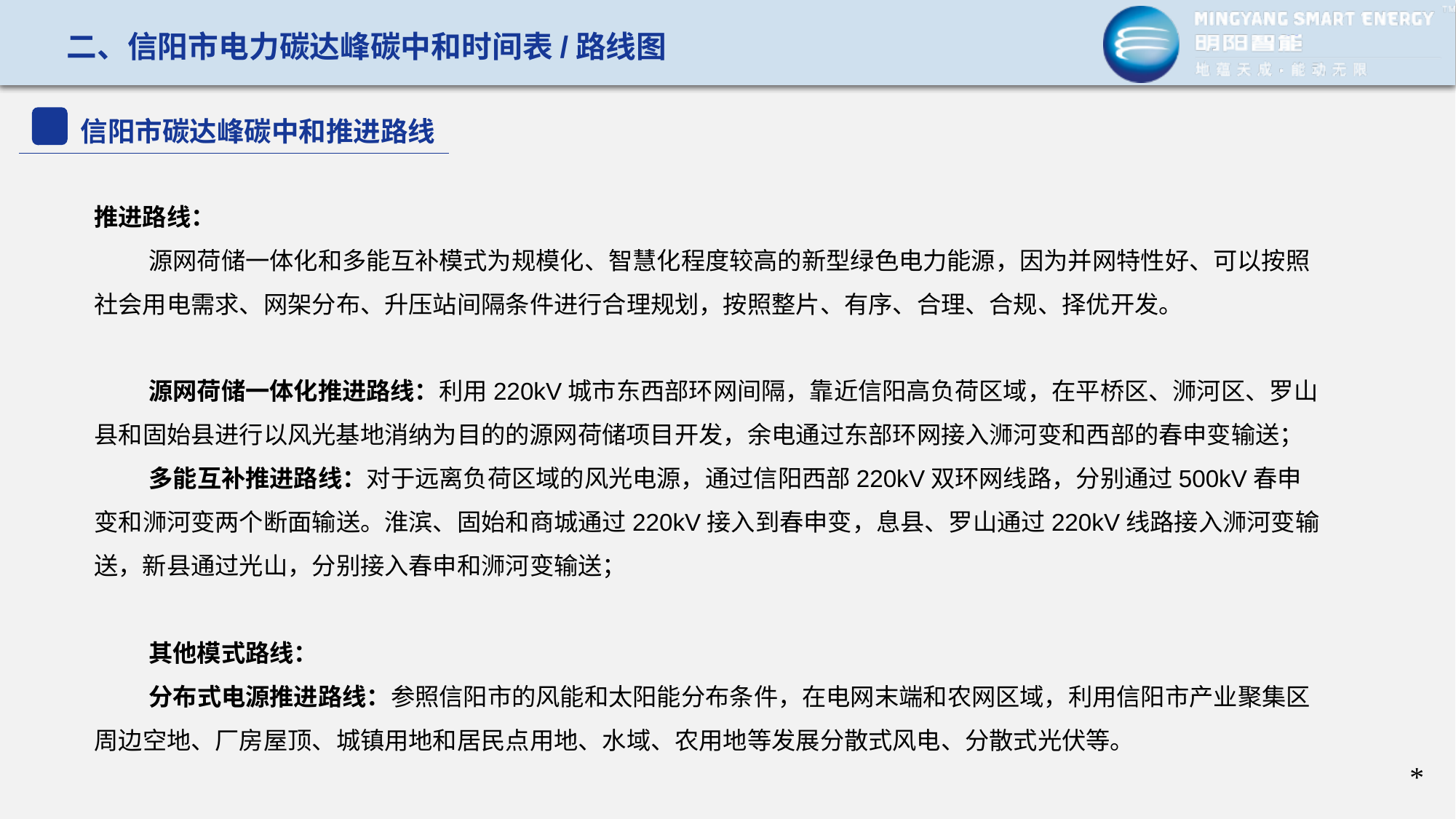

二、信阳市电力碳达峰碳中和时间表/路线图
信阳市碳达峰碳中和推进路线

推进路线：
源网荷储一体化和多能互补模式为规模化、智慧化程度较高的新型绿色电力能源，因为并网特性好、可以按照社会用电需求、网架分布、升压站间隔条件进行合理规划，按照整片、有序、合理、合规、择优开发。

源网荷储一体化推进路线：利用220kV城市东西部环网间隔，靠近信阳高负荷区域，在平桥区、浉河区、罗山县和固始县进行以风光基地消纳为目的的源网荷储项目开发，余电通过东部环网接入浉河变和西部的春申变输送；
多能互补推进路线：对于远离负荷区域的风光电源，通过信阳西部220kV双环网线路，分别通过500kV春申变和浉河变两个断面输送。淮滨、固始和商城通过220kV接入到春申变，息县、罗山通过220kV线路接入浉河变输送，新县通过光山，分别接入春申和浉河变输送；

其他模式路线：
分布式电源推进路线：参照信阳市的风能和太阳能分布条件，在电网末端和农网区域，利用信阳市产业聚集区周边空地、厂房屋顶、城镇用地和居民点用地、水域、农用地等发展分散式风电、分散式光伏等。
*